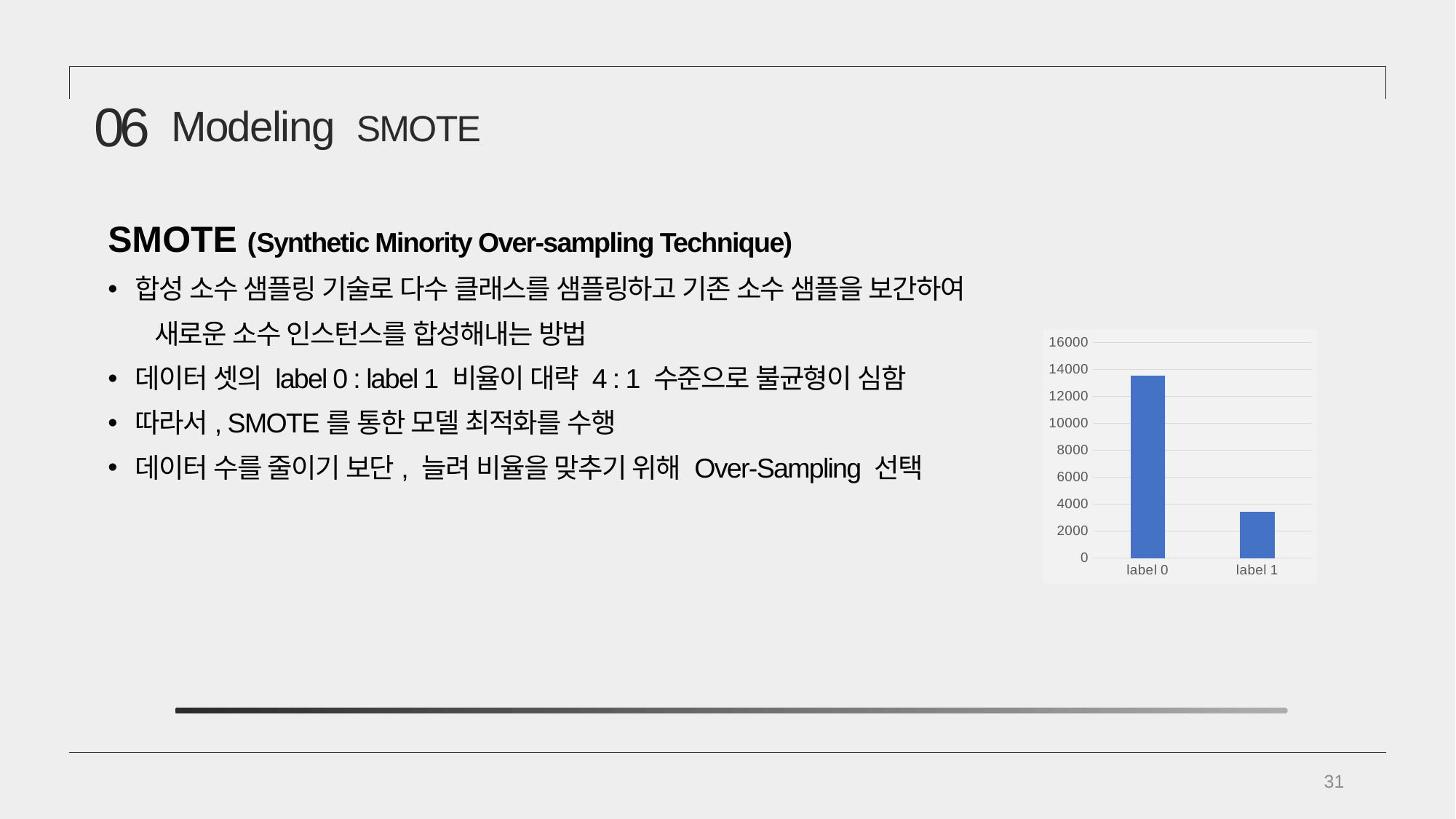

06
Modeling  SMOTE
SMOTE (Synthetic Minority Over-sampling Technique)
합성 소수 샘플링 기술로 다수 클래스를 샘플링하고 기존 소수 샘플을 보간하여
      새로운 소수 인스턴스를 합성해내는 방법
데이터 셋의 label 0 : label 1 비율이 대략 4 : 1 수준으로 불균형이 심함
따라서, SMOTE를 통한 모델 최적화를 수행
데이터 수를 줄이기 보단, 늘려 비율을 맞추기 위해 Over-Sampling 선택

### Chart

| Category | 개수 |
|---|---|
| label 0 | 13561.0 |
| label 1 | 3437.0 |
31